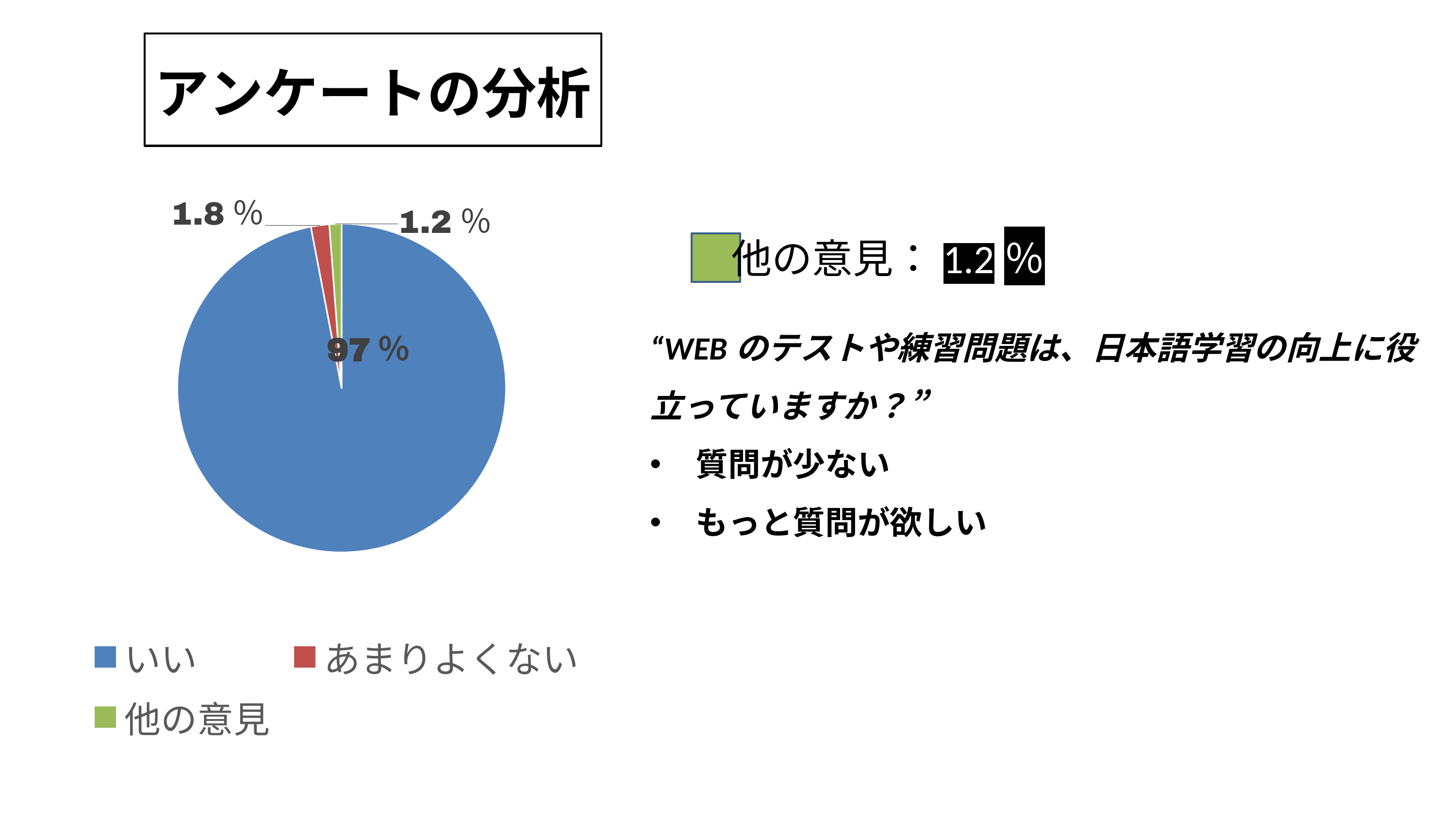

### Chart: アンケートの分析

| Category | 評価 |
|---|---|
| いい | 97.0 |
| あまりよくない | 1.8 |
| 他の意見 | 1.2 |
他の意見：1.2％

“WEBのテストや練習問題は、日本語学習の向上に役立っていますか？”
質問が少ない
もっと質問が欲しい